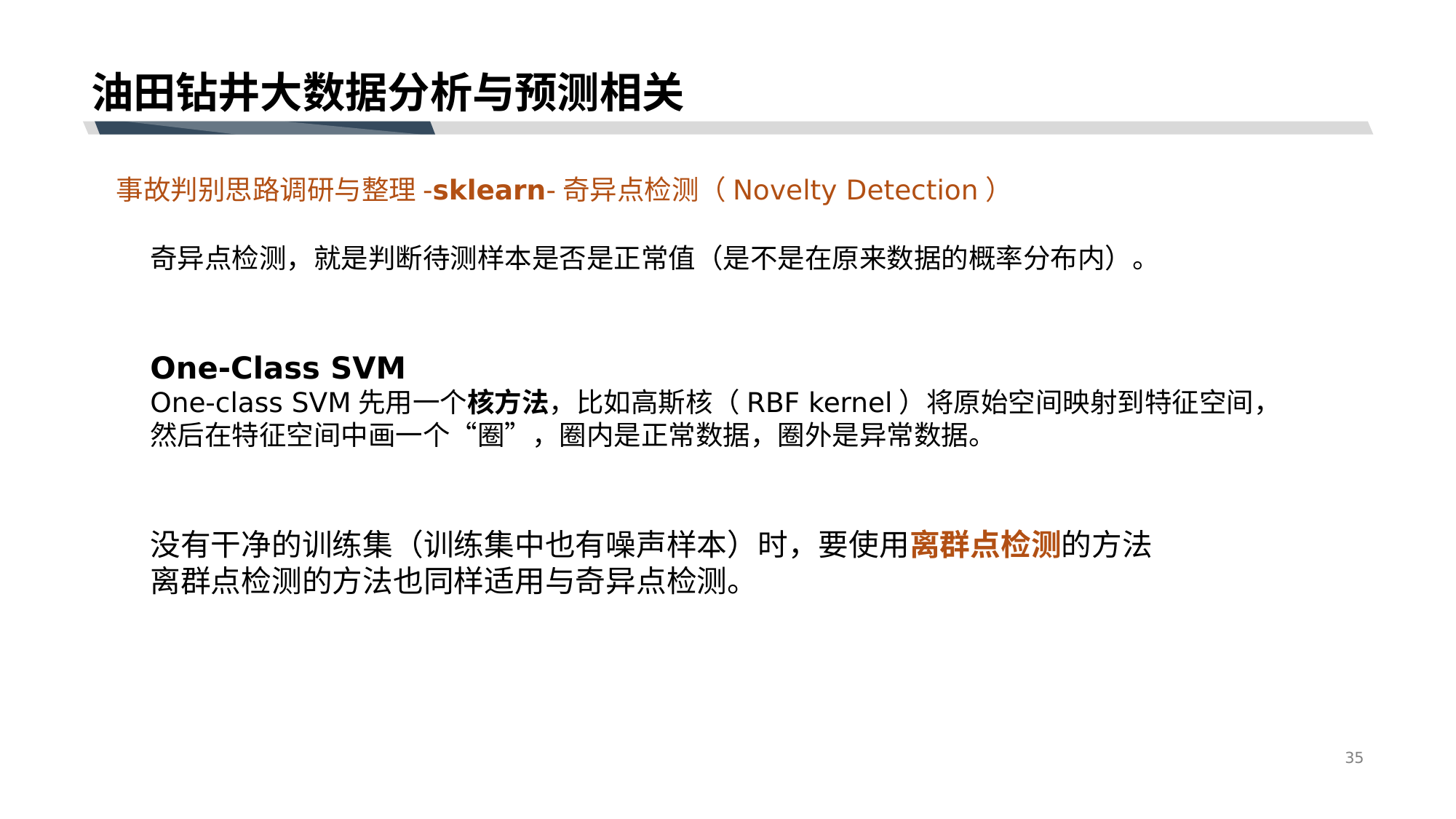

# 油田钻井大数据分析与预测相关
 事故判别思路调研与整理-sklearn-奇异点检测（Novelty Detection）
奇异点检测，就是判断待测样本是否是正常值（是不是在原来数据的概率分布内）。
One-Class SVM
One-class SVM先用一个核方法，比如高斯核（RBF kernel）将原始空间映射到特征空间，然后在特征空间中画一个“圈”，圈内是正常数据，圈外是异常数据。
没有干净的训练集（训练集中也有噪声样本）时，要使用离群点检测的方法
离群点检测的方法也同样适用与奇异点检测。
35